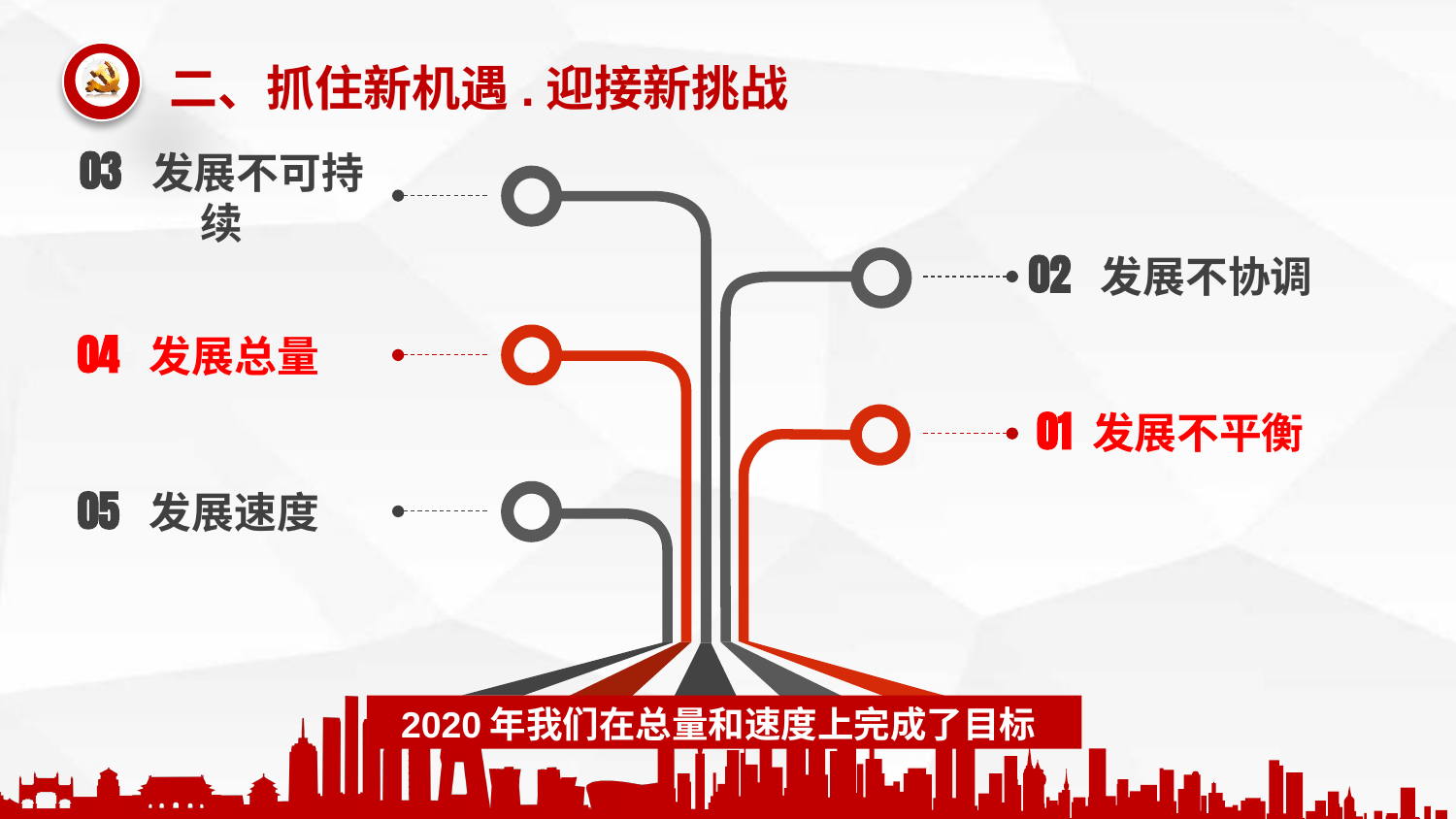

03  发展不可持续
02  发展不协调
04  发展总量
01 发展不平衡
05  发展速度

2020年我们在总量和速度上完成了目标